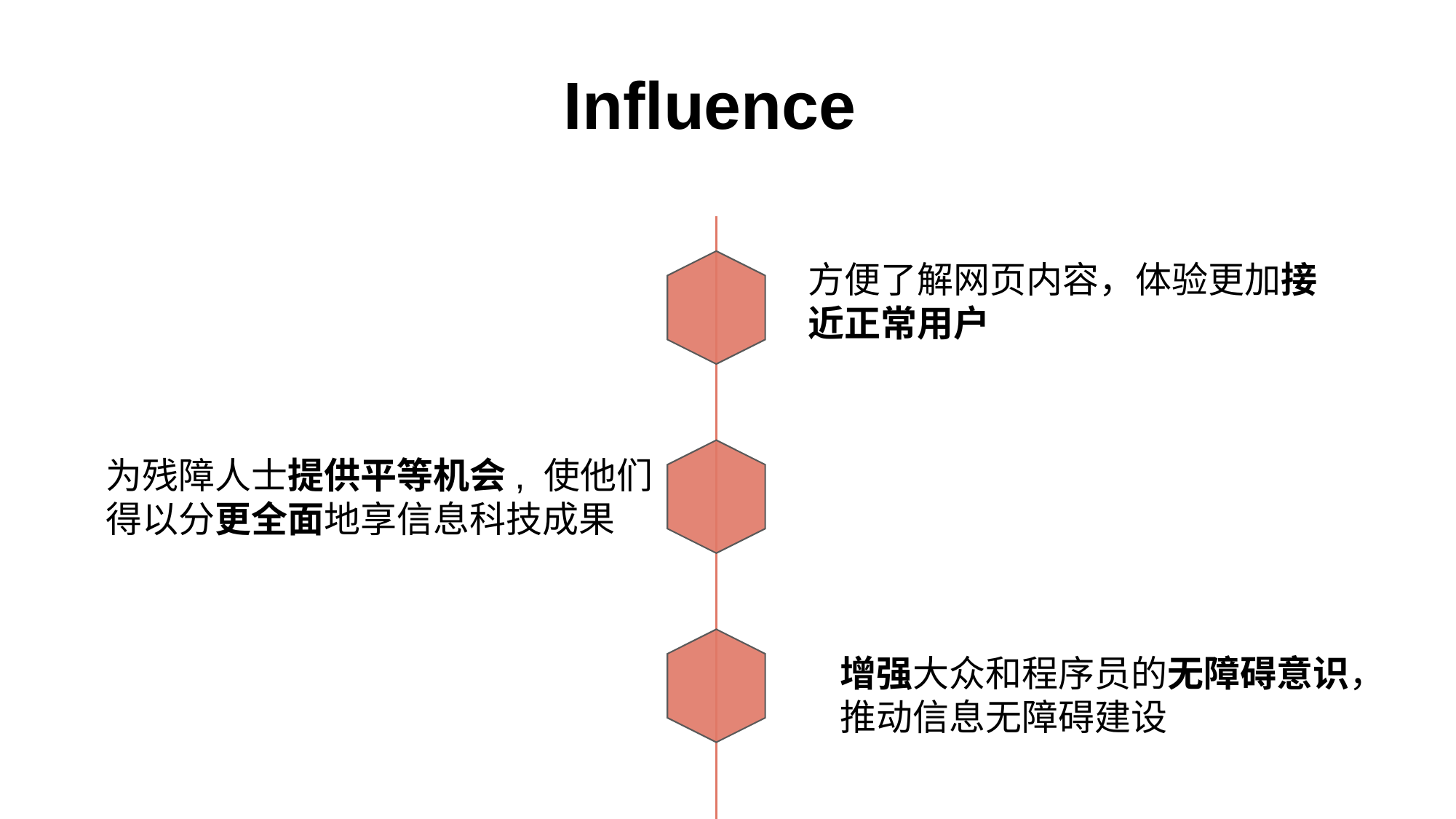

Influence
方便了解网页内容，体验更加接近正常用户

为残障人士提供平等机会, 使他们得以分更全面地享信息科技成果

增强大众和程序员的无障碍意识，推动信息无障碍建设